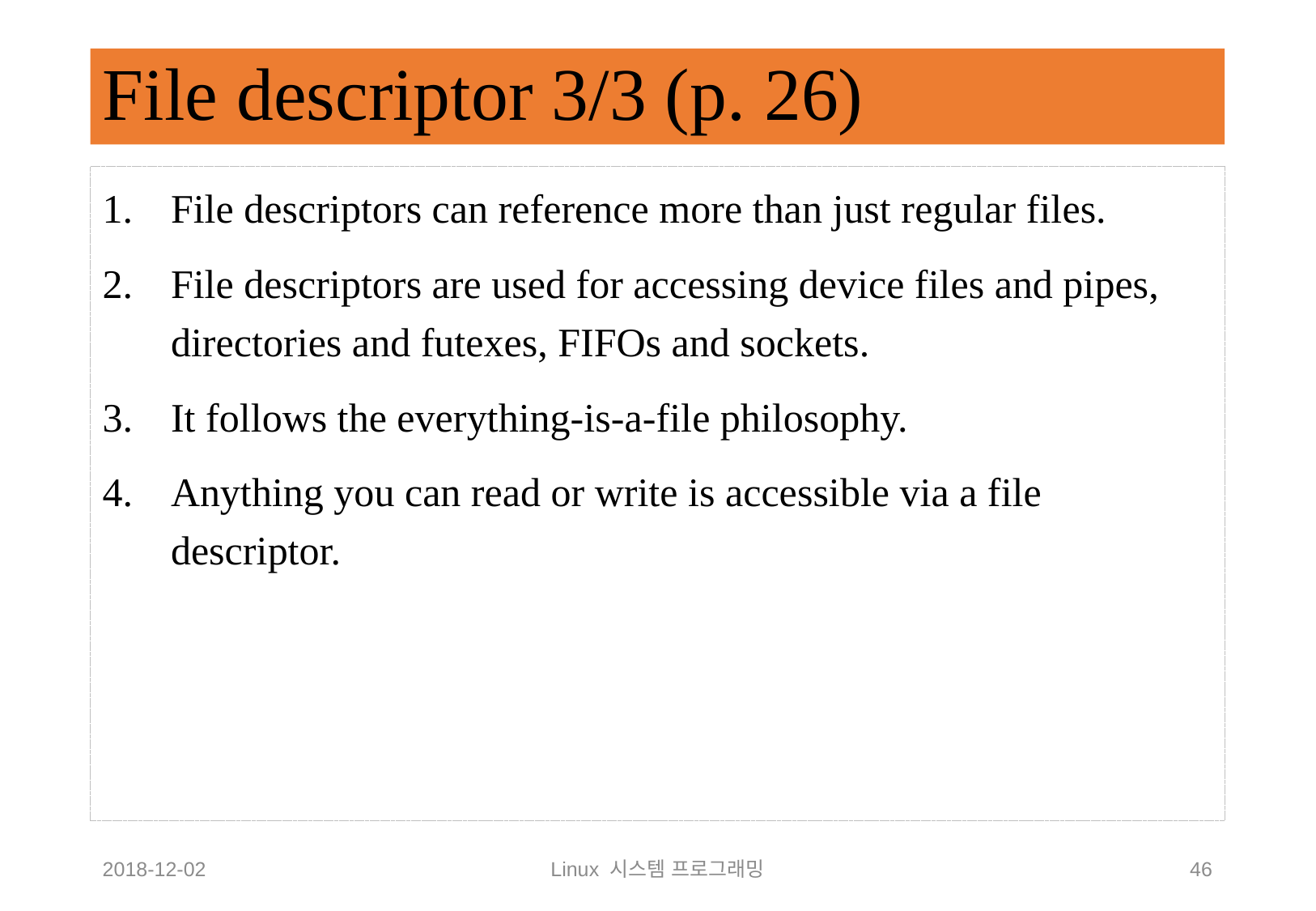

# File descriptor 3/3 (p. 26)
File descriptors can reference more than just regular files.
File descriptors are used for accessing device files and pipes, directories and futexes, FIFOs and sockets.
It follows the everything-is-a-file philosophy.
Anything you can read or write is accessible via a file descriptor.
2018-12-02
Linux 시스템 프로그래밍
46